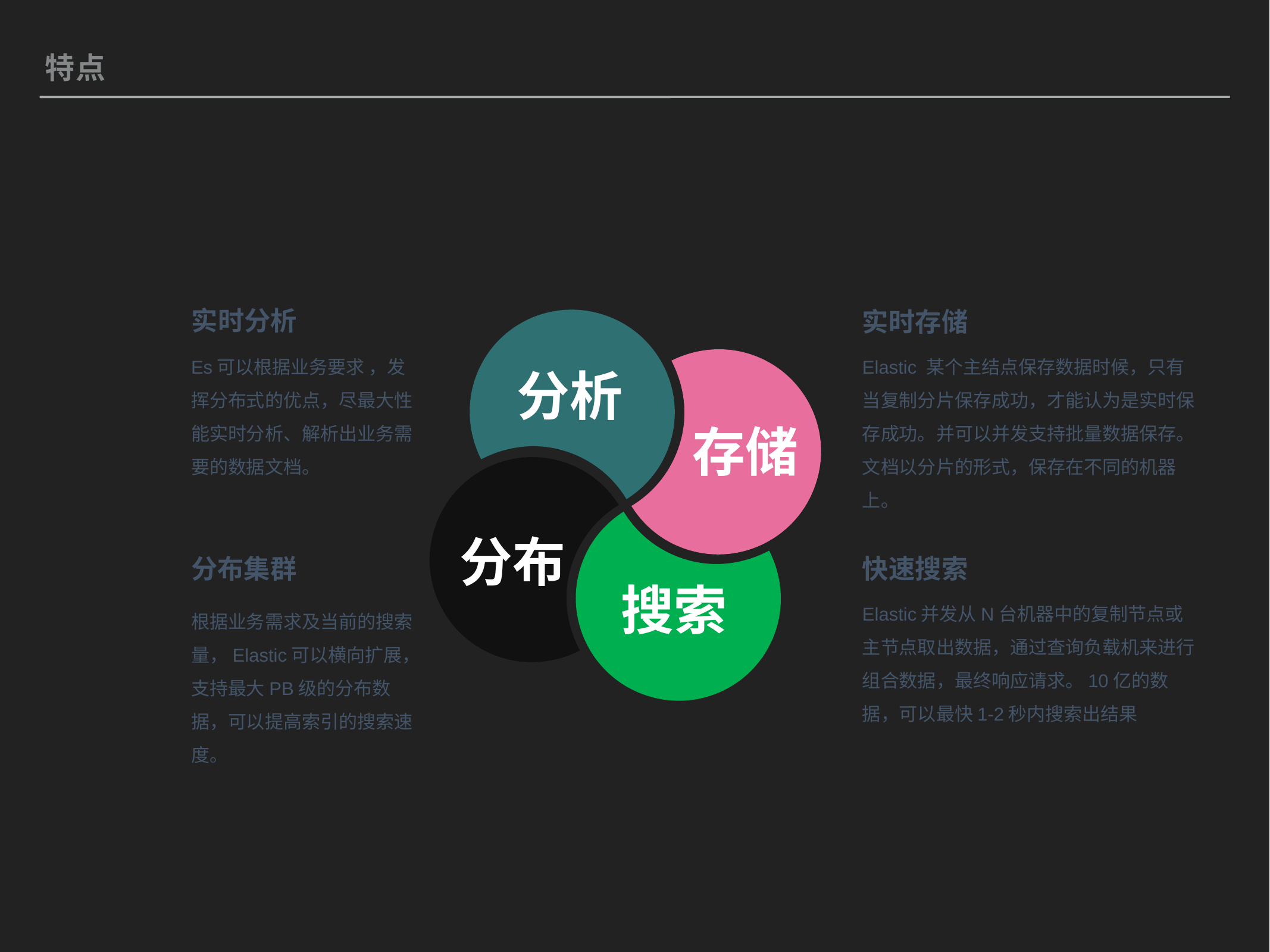

特点

分析
实时分析
实时存储
Elastic 某个主结点保存数据时候，只有当复制分片保存成功，才能认为是实时保存成功。并可以并发支持批量数据保存。文档以分片的形式，保存在不同的机器上。
Es可以根据业务要求 ，发挥分布式的优点，尽最大性能实时分析、解析出业务需要的数据文档。

存储

分布

搜索
分布集群
快速搜索
Elastic并发从N台机器中的复制节点或主节点取出数据，通过查询负载机来进行组合数据，最终响应请求。10亿的数据，可以最快1-2秒内搜索出结果
根据业务需求及当前的搜索量，Elastic可以横向扩展，支持最大PB级的分布数据，可以提高索引的搜索速度。